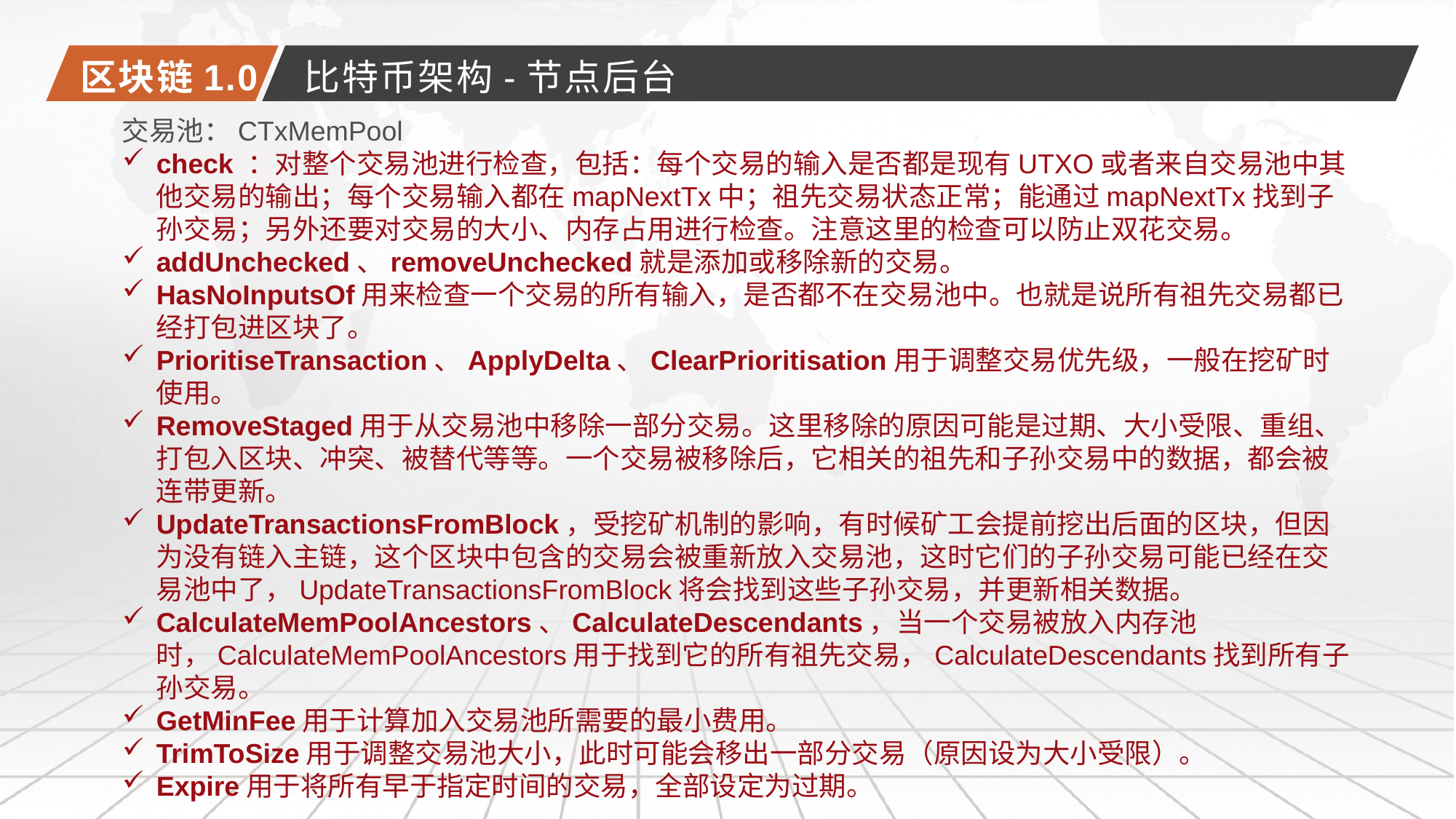

区块链1.0
比特币架构-节点后台
交易池：CTxMemPool
check ：对整个交易池进行检查，包括：每个交易的输入是否都是现有UTXO或者来自交易池中其他交易的输出；每个交易输入都在mapNextTx中；祖先交易状态正常；能通过mapNextTx找到子孙交易；另外还要对交易的大小、内存占用进行检查。注意这里的检查可以防止双花交易。
addUnchecked、removeUnchecked就是添加或移除新的交易。
HasNoInputsOf用来检查一个交易的所有输入，是否都不在交易池中。也就是说所有祖先交易都已经打包进区块了。
PrioritiseTransaction、ApplyDelta、ClearPrioritisation用于调整交易优先级，一般在挖矿时使用。
RemoveStaged用于从交易池中移除一部分交易。这里移除的原因可能是过期、大小受限、重组、打包入区块、冲突、被替代等等。一个交易被移除后，它相关的祖先和子孙交易中的数据，都会被连带更新。
UpdateTransactionsFromBlock，受挖矿机制的影响，有时候矿工会提前挖出后面的区块，但因为没有链入主链，这个区块中包含的交易会被重新放入交易池，这时它们的子孙交易可能已经在交易池中了，UpdateTransactionsFromBlock将会找到这些子孙交易，并更新相关数据。
CalculateMemPoolAncestors、CalculateDescendants，当一个交易被放入内存池时，CalculateMemPoolAncestors用于找到它的所有祖先交易，CalculateDescendants找到所有子孙交易。
GetMinFee用于计算加入交易池所需要的最小费用。
TrimToSize用于调整交易池大小，此时可能会移出一部分交易（原因设为大小受限）。
Expire用于将所有早于指定时间的交易，全部设定为过期。